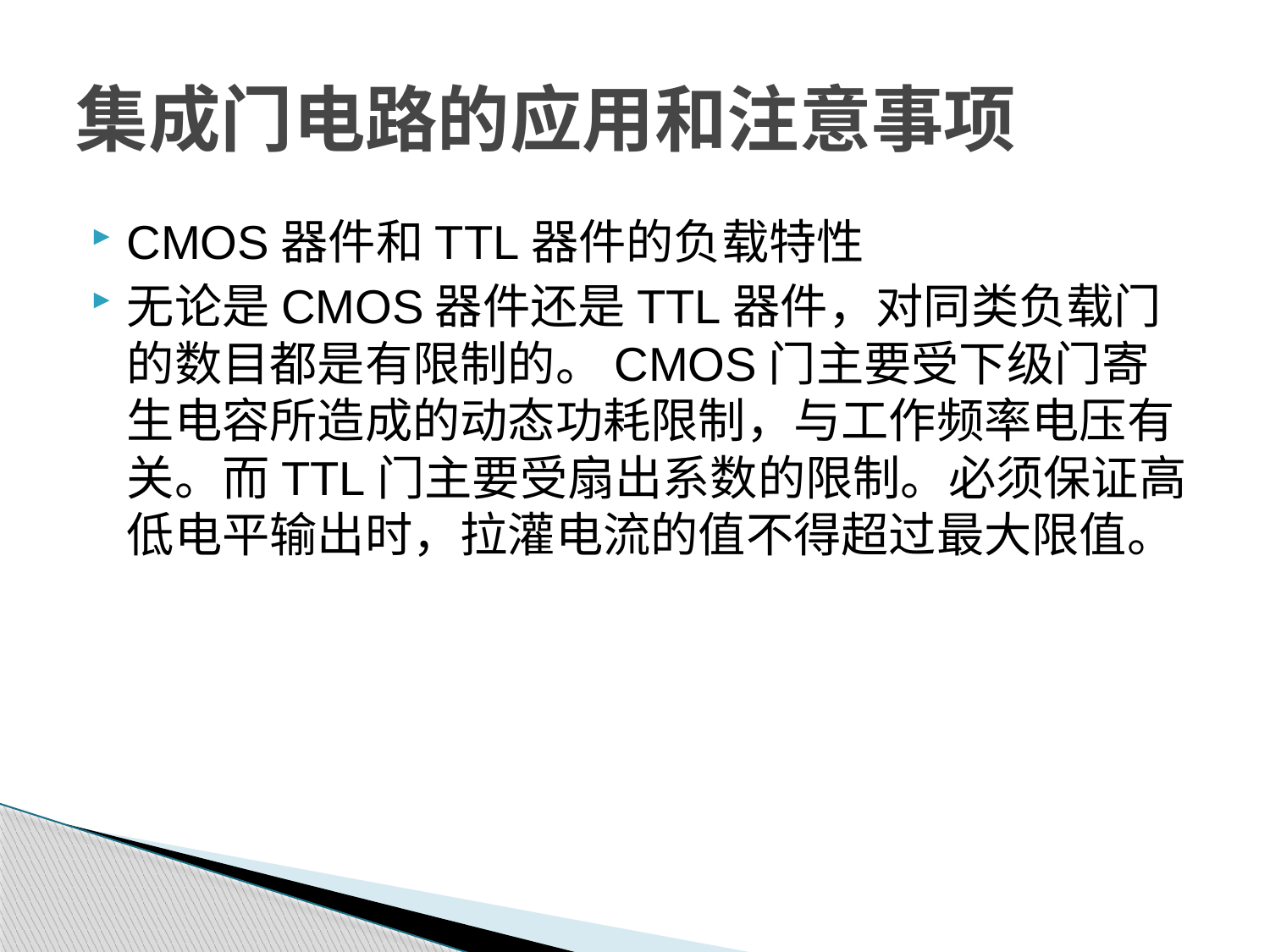

# 集成门电路的应用和注意事项
CMOS器件和TTL器件的负载特性
无论是CMOS器件还是TTL器件，对同类负载门的数目都是有限制的。CMOS门主要受下级门寄生电容所造成的动态功耗限制，与工作频率电压有关。而TTL门主要受扇出系数的限制。必须保证高低电平输出时，拉灌电流的值不得超过最大限值。